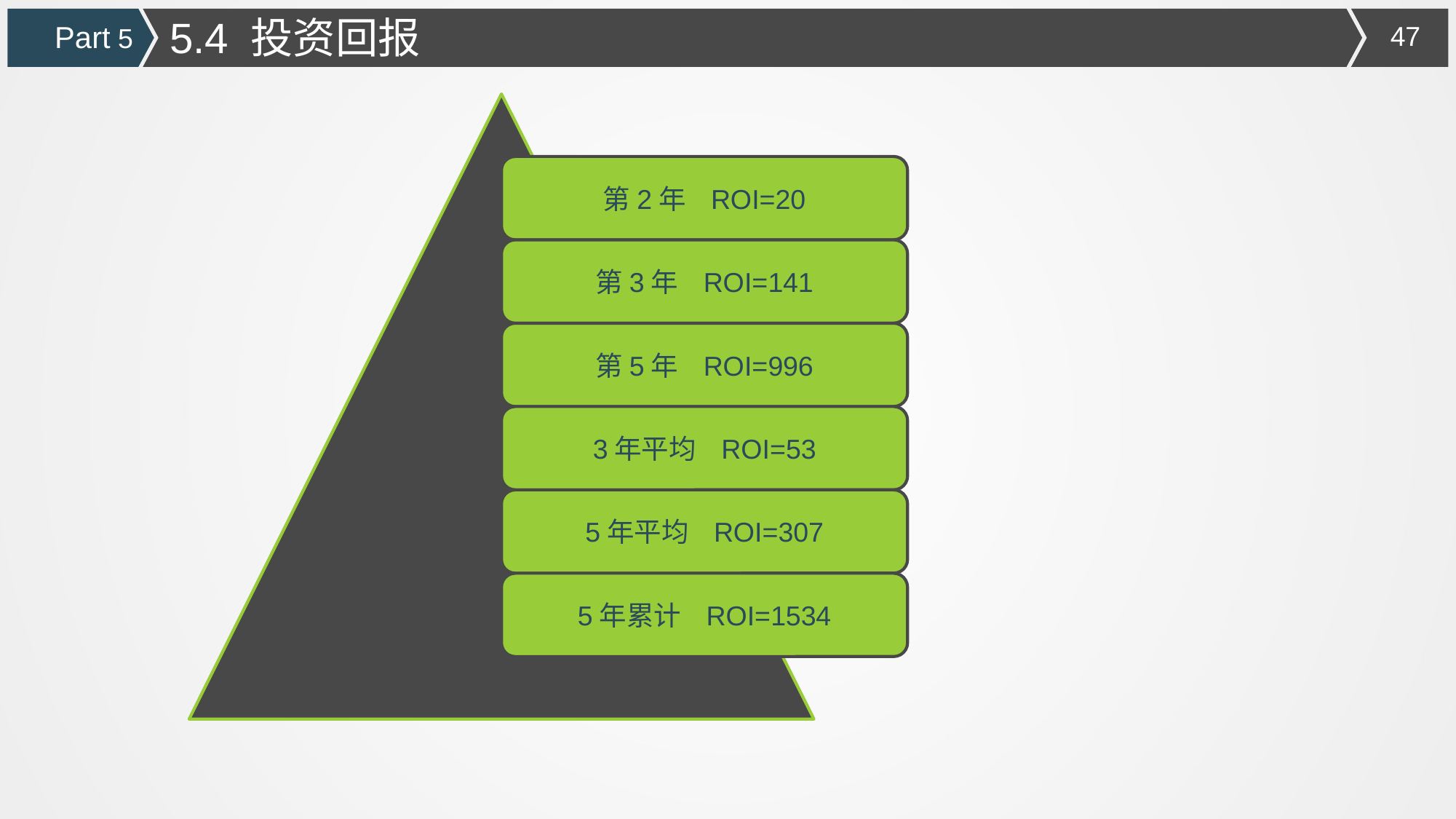

5.4 投资回报
Part 5
第2年   ROI=20
第3年   ROI=141
第5年   ROI=996
3年平均   ROI=53
5年平均   ROI=307
5年累计   ROI=1534